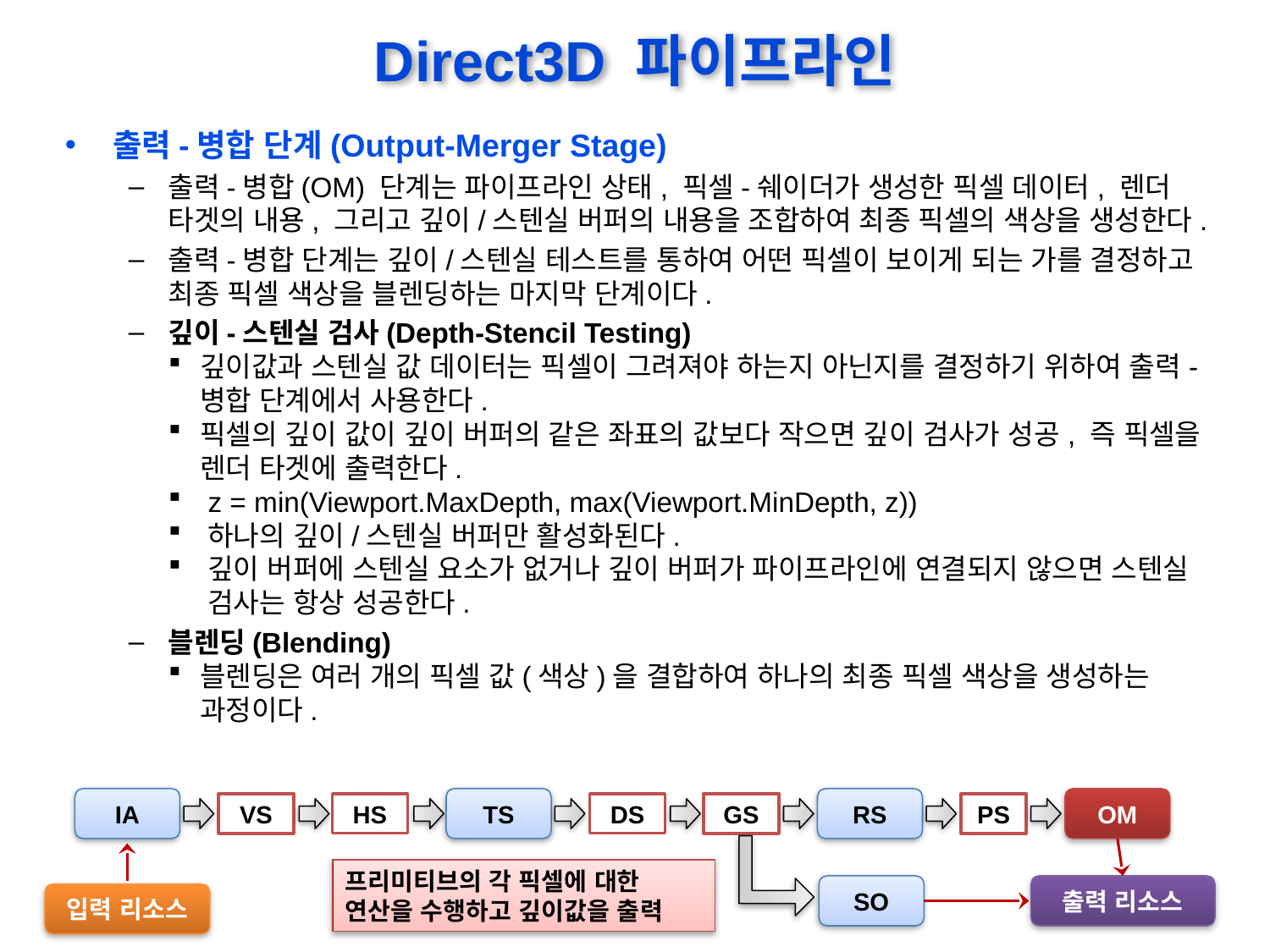

# Direct3D 파이프라인
출력-병합 단계(Output-Merger Stage)
출력-병합(OM) 단계는 파이프라인 상태, 픽셀-쉐이더가 생성한 픽셀 데이터, 렌더 타겟의 내용, 그리고 깊이/스텐실 버퍼의 내용을 조합하여 최종 픽셀의 색상을 생성한다.
출력-병합 단계는 깊이/스텐실 테스트를 통하여 어떤 픽셀이 보이게 되는 가를 결정하고 최종 픽셀 색상을 블렌딩하는 마지막 단계이다.
깊이-스텐실 검사(Depth-Stencil Testing)
깊이값과 스텐실 값 데이터는 픽셀이 그려져야 하는지 아닌지를 결정하기 위하여 출력-병합 단계에서 사용한다.
픽셀의 깊이 값이 깊이 버퍼의 같은 좌표의 값보다 작으면 깊이 검사가 성공, 즉 픽셀을 렌더 타겟에 출력한다.
z = min(Viewport.MaxDepth, max(Viewport.MinDepth, z))
하나의 깊이/스텐실 버퍼만 활성화된다.
깊이 버퍼에 스텐실 요소가 없거나 깊이 버퍼가 파이프라인에 연결되지 않으면 스텐실 검사는 항상 성공한다.
블렌딩(Blending)
블렌딩은 여러 개의 픽셀 값(색상)을 결합하여 하나의 최종 픽셀 색상을 생성하는 과정이다.

IA
TS
RS
OM
VS
HS
DS
GS
PS

프리미티브의 각 픽셀에 대한 연산을 수행하고 깊이값을 출력
SO
출력 리소스
입력 리소스